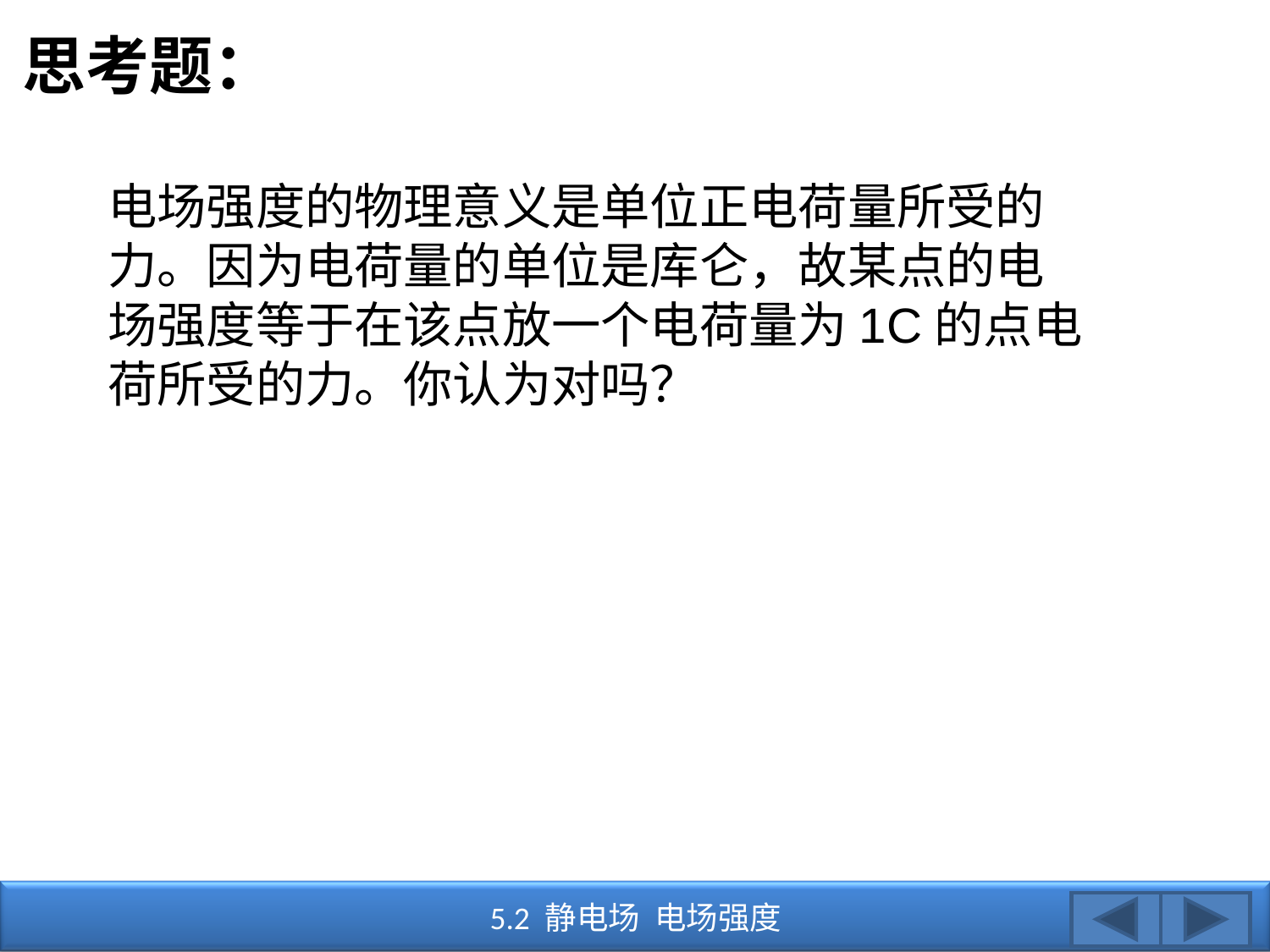

思考题：
电场强度的物理意义是单位正电荷量所受的力。因为电荷量的单位是库仑，故某点的电场强度等于在该点放一个电荷量为1C的点电荷所受的力。你认为对吗？